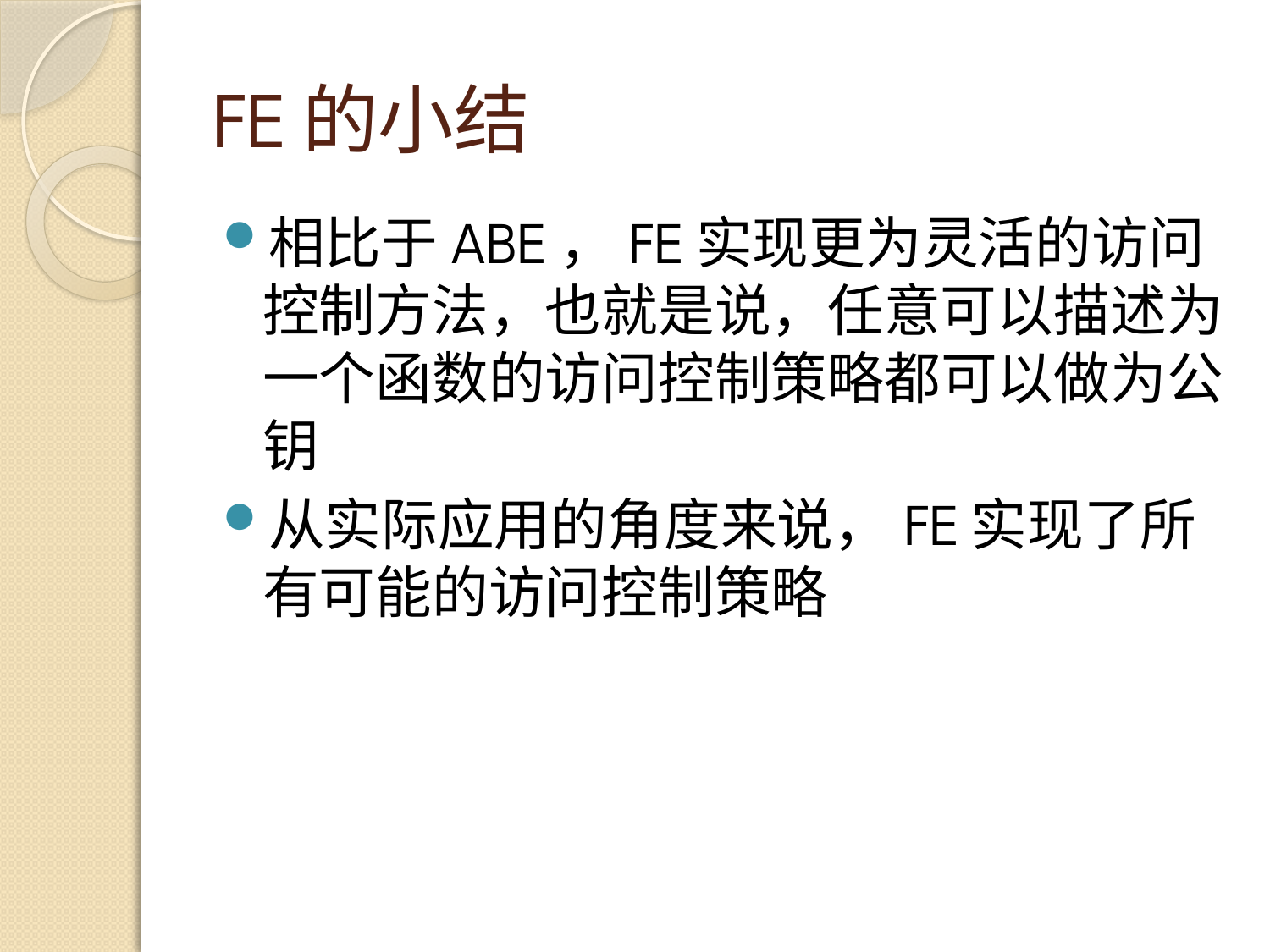

# FE的小结
相比于ABE，FE实现更为灵活的访问控制方法，也就是说，任意可以描述为一个函数的访问控制策略都可以做为公钥
从实际应用的角度来说，FE实现了所有可能的访问控制策略